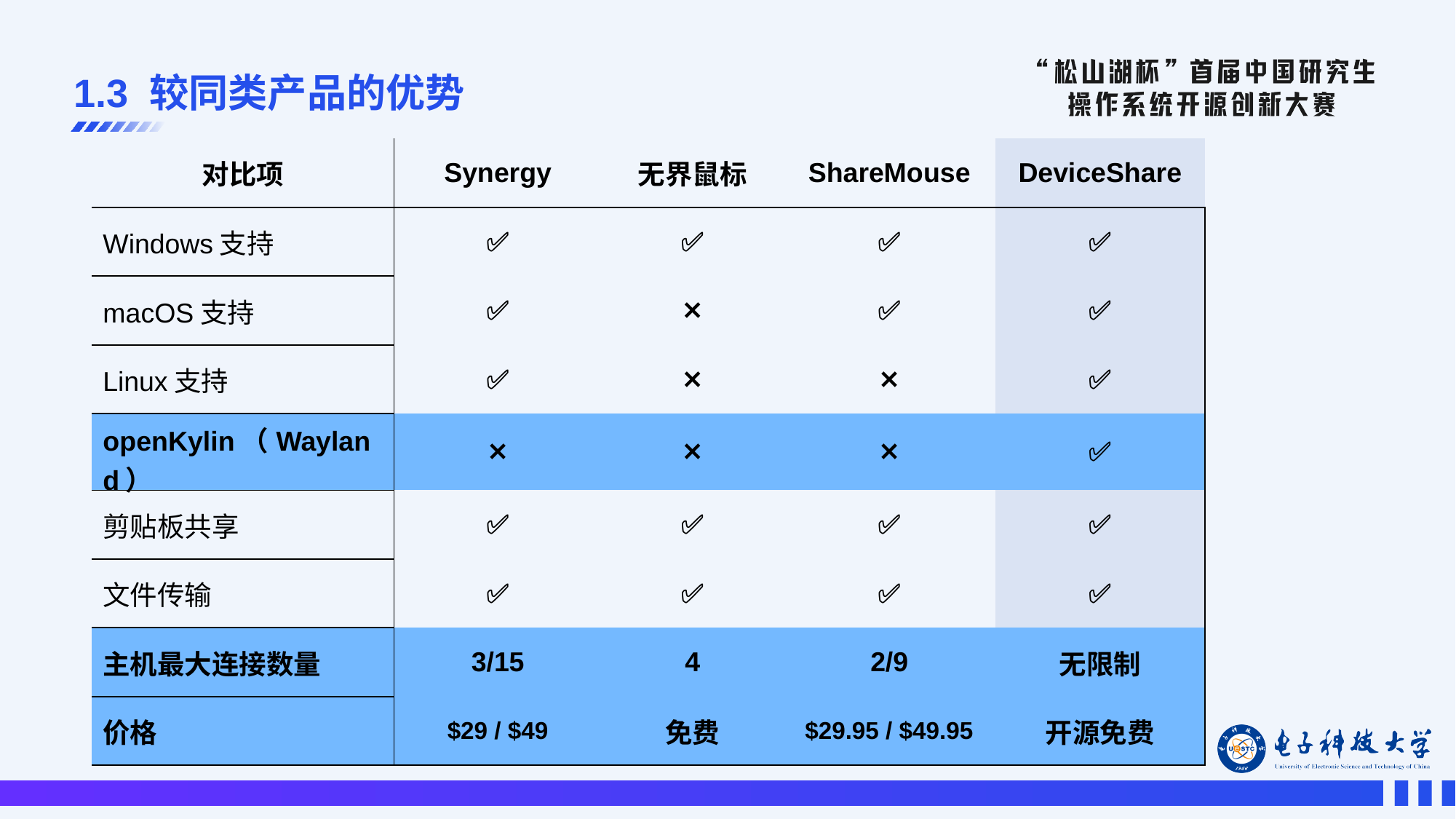

# 1.3 较同类产品的优势
| 对比项 | Synergy | 无界鼠标 | ShareMouse | DeviceShare |
| --- | --- | --- | --- | --- |
| Windows支持 | ✅ | ✅ | ✅ | ✅ |
| macOS支持 | ✅ | ❌ | ✅ | ✅ |
| Linux支持 | ✅ | ❌ | ❌ | ✅ |
| openKylin（Wayland） | ❌ | ❌ | ❌ | ✅ |
| 剪贴板共享 | ✅ | ✅ | ✅ | ✅ |
| 文件传输 | ✅ | ✅ | ✅ | ✅ |
| 主机最大连接数量 | 3/15 | 4 | 2/9 | 无限制 |
| 价格 | $29 / $49 | 免费 | $29.95 / $49.95 | 开源免费 |